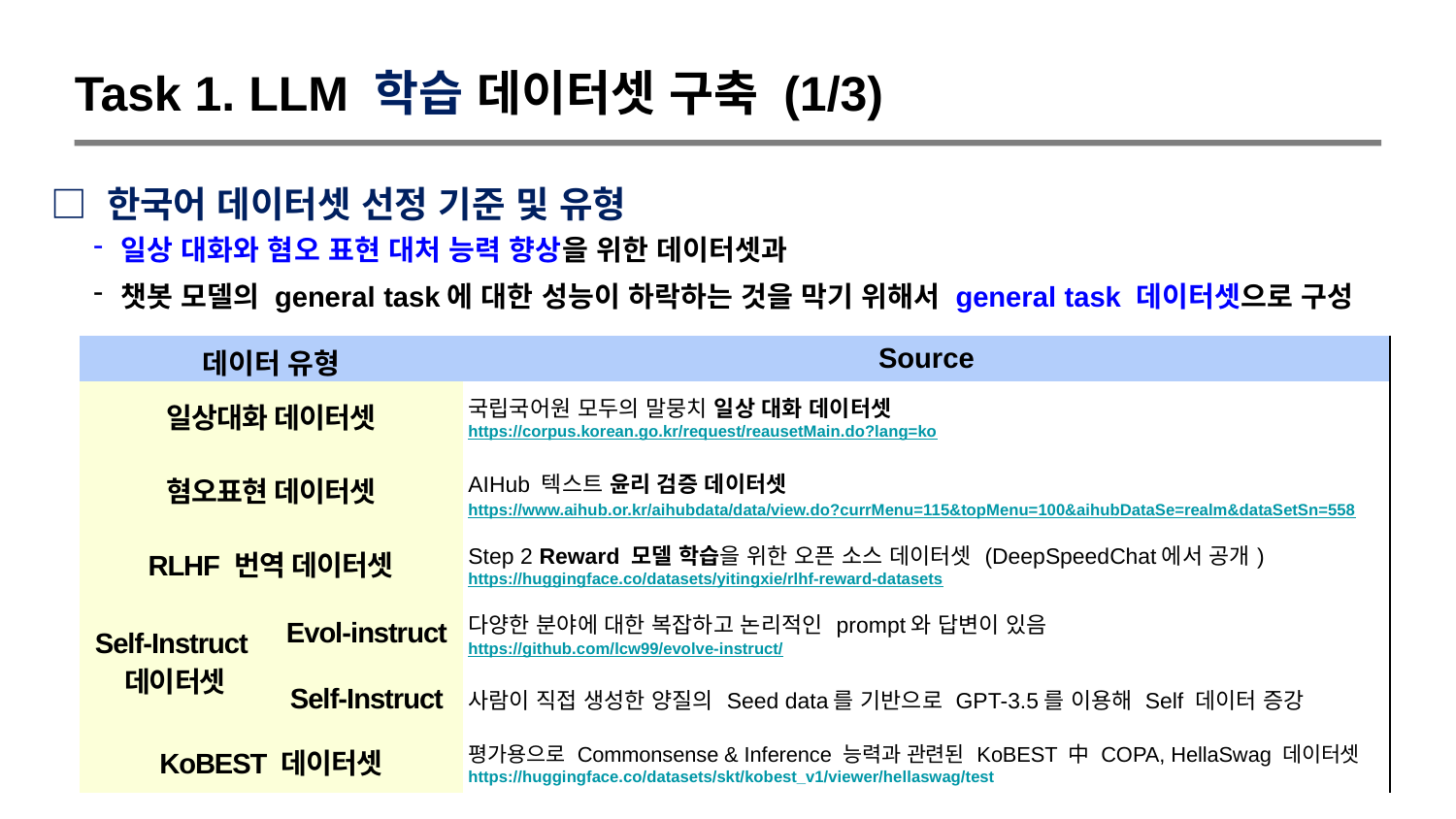

Task 1. LLM 학습 데이터셋 구축 (1/3)
□ 한국어 데이터셋 선정 기준 및 유형
일상 대화와 혐오 표현 대처 능력 향상을 위한 데이터셋과
챗봇 모델의 general task에 대한 성능이 하락하는 것을 막기 위해서 general task 데이터셋으로 구성
| 데이터 유형 |  | Source |
| --- | --- | --- |
| 일상대화 데이터셋 |  | 국립국어원 모두의 말뭉치 일상 대화 데이터셋 https://corpus.korean.go.kr/request/reausetMain.do?lang=ko |
| 혐오표현 데이터셋 |  | AIHub 텍스트 윤리 검증 데이터셋 https://www.aihub.or.kr/aihubdata/data/view.do?currMenu=115&topMenu=100&aihubDataSe=realm&dataSetSn=558 |
| RLHF 번역 데이터셋 |  | Step 2 Reward 모델 학습을 위한 오픈 소스 데이터셋 (DeepSpeedChat에서 공개) https://huggingface.co/datasets/yitingxie/rlhf-reward-datasets |
| Self-Instruct 데이터셋 | Evol-instruct | 다양한 분야에 대한 복잡하고 논리적인 prompt와 답변이 있음 https://github.com/lcw99/evolve-instruct/ |
|  | Self-Instruct | 사람이 직접 생성한 양질의 Seed data를 기반으로 GPT-3.5를 이용해 Self 데이터 증강 |
| KoBEST 데이터셋 |  | 평가용으로 Commonsense & Inference 능력과 관련된 KoBEST 中 COPA, HellaSwag 데이터셋 https://huggingface.co/datasets/skt/kobest\_v1/viewer/hellaswag/test |